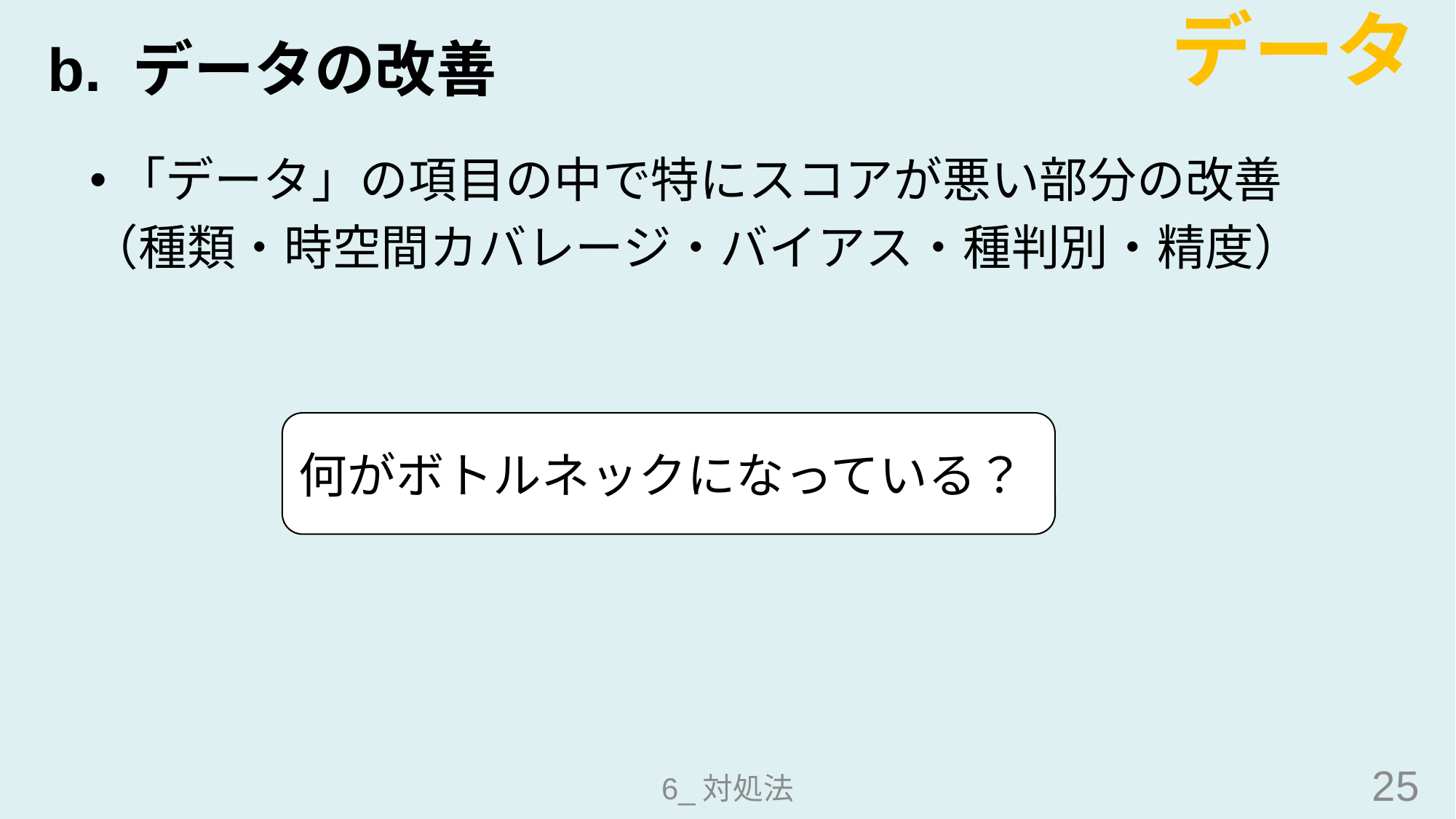

データ
# b. データの改善
「データ」の項目の中で特にスコアが悪い部分の改善
（種類・時空間カバレージ・バイアス・種判別・精度）
何がボトルネックになっている？
25
6_対処法